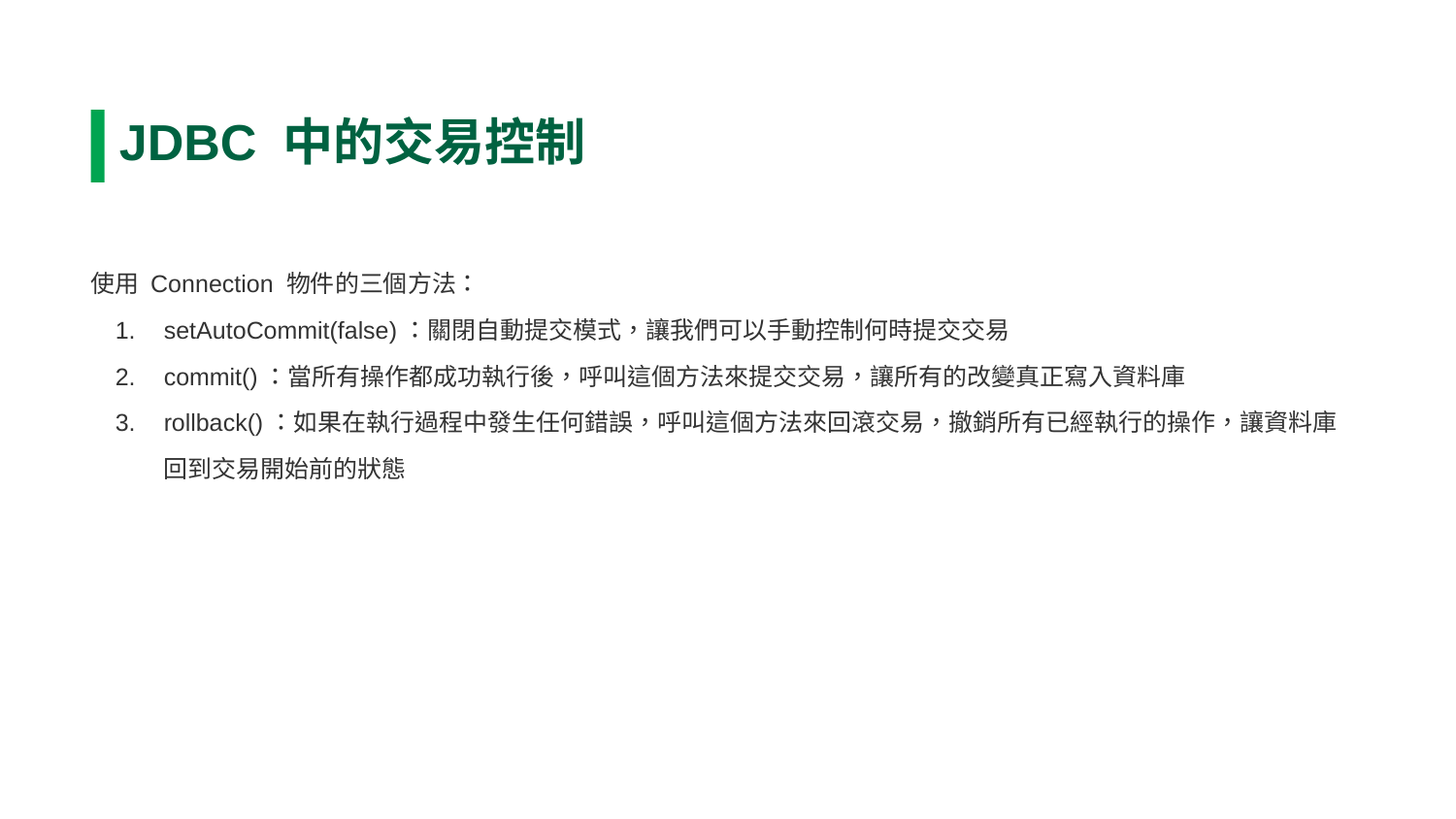

JDBC 中的交易控制
使用 Connection 物件的三個方法：
setAutoCommit(false)：關閉自動提交模式，讓我們可以手動控制何時提交交易
commit()：當所有操作都成功執行後，呼叫這個方法來提交交易，讓所有的改變真正寫入資料庫
rollback()：如果在執行過程中發生任何錯誤，呼叫這個方法來回滾交易，撤銷所有已經執行的操作，讓資料庫回到交易開始前的狀態